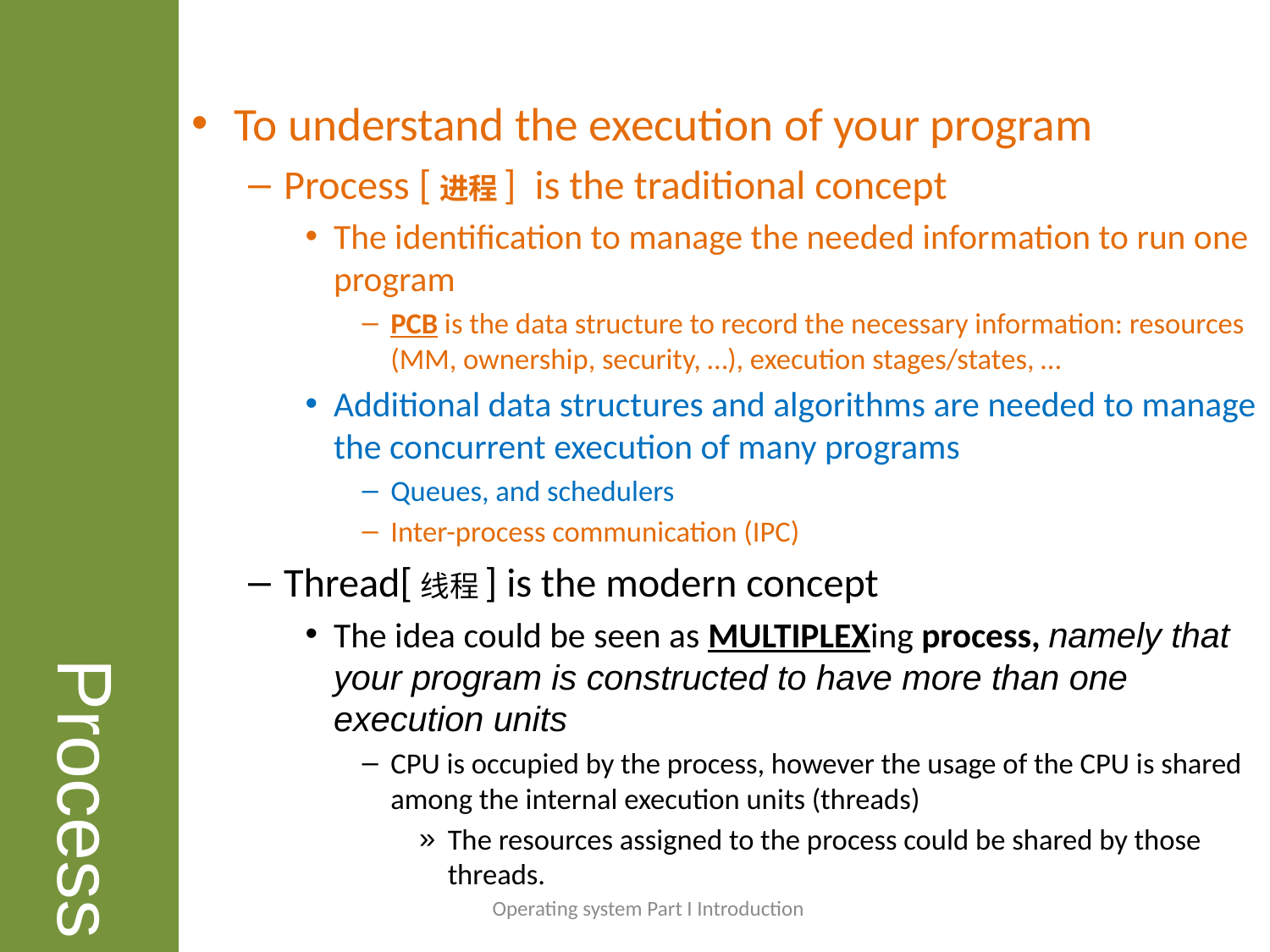

# Process
To understand the execution of your program
Process [进程]  is the traditional concept
The identification to manage the needed information to run one program
PCB is the data structure to record the necessary information: resources (MM, ownership, security, …), execution stages/states, …
Additional data structures and algorithms are needed to manage the concurrent execution of many programs
Queues, and schedulers
Inter-process communication (IPC)
Thread[线程] is the modern concept
The idea could be seen as Multiplexing process, namely that your program is constructed to have more than one execution units
CPU is occupied by the process, however the usage of the CPU is shared among the internal execution units (threads)
The resources assigned to the process could be shared by those threads.
Operating system Part I Introduction